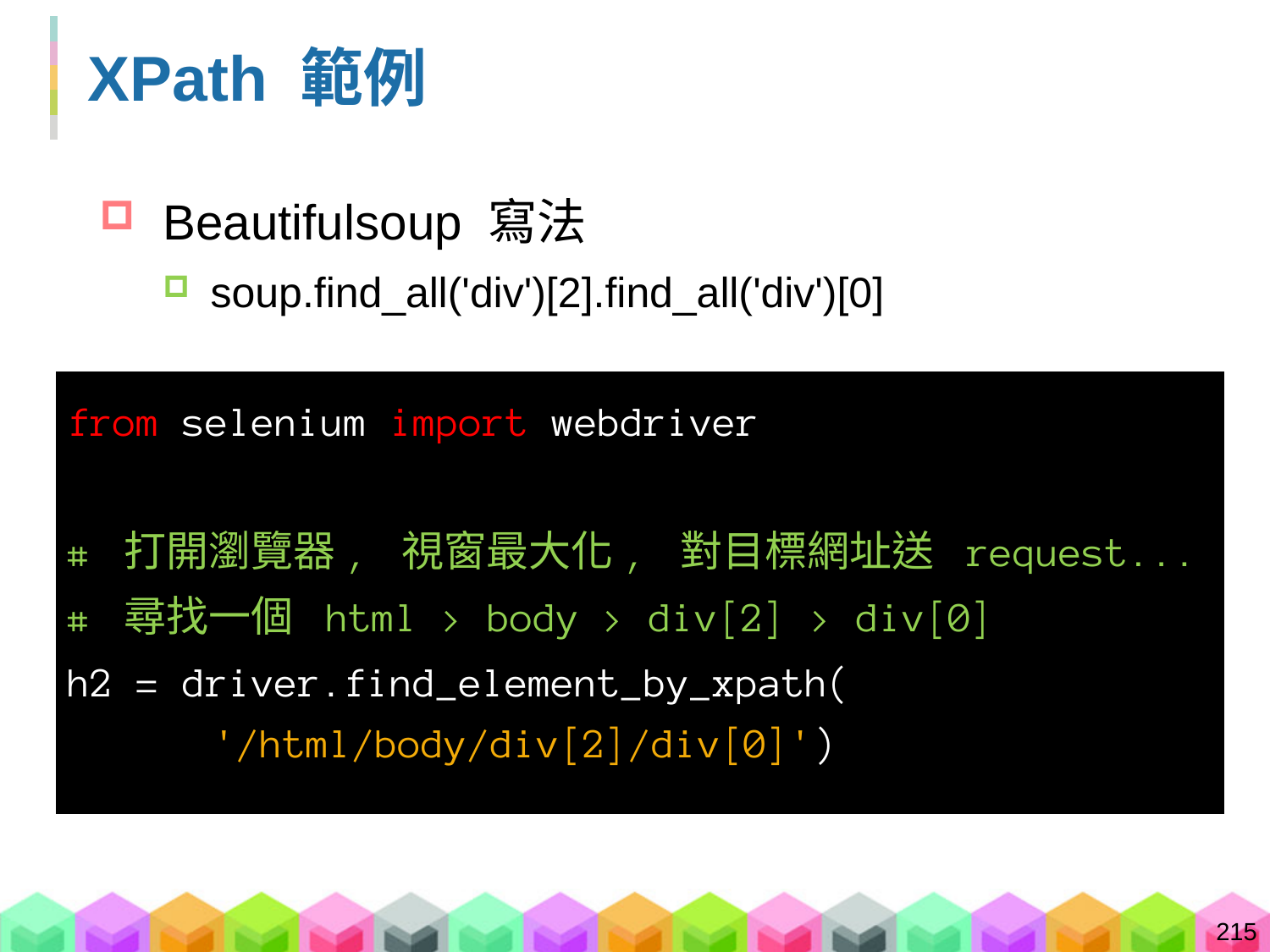

# XPath 範例
Beautifulsoup 寫法
soup.find_all('div')[2].find_all('div')[0]
from selenium import webdriver

# 打開瀏覽器, 視窗最大化, 對目標網址送 request...
# 尋找一個 html > body > div[2] > div[0]
h2 = driver.find_element_by_xpath(
	'/html/body/div[2]/div[0]')

215